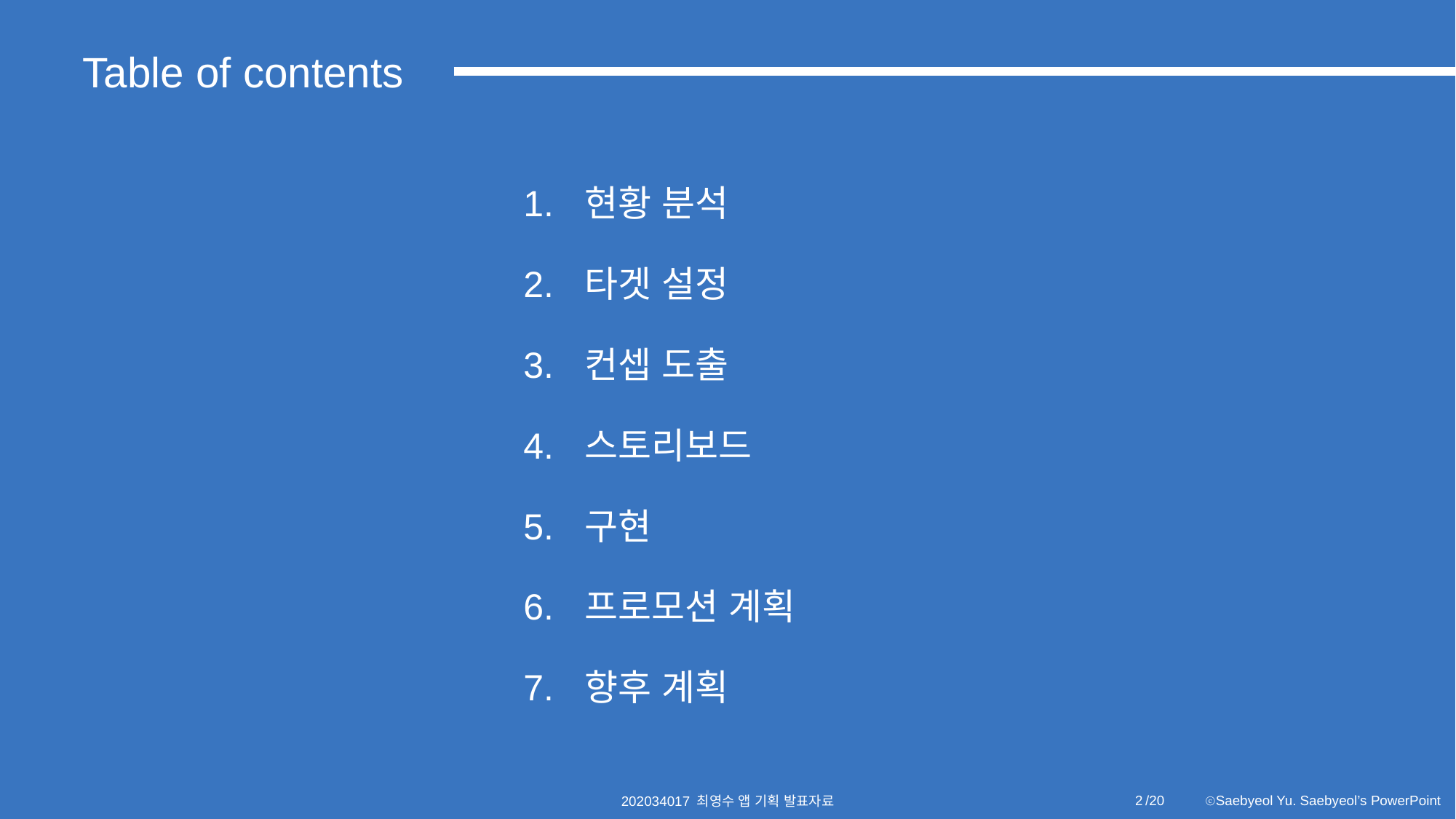

Table of contents
현황 분석
타겟 설정
컨셉 도출
스토리보드
구현
프로모션 계획
향후 계획
2
202034017 최영수 앱 기획 발표자료